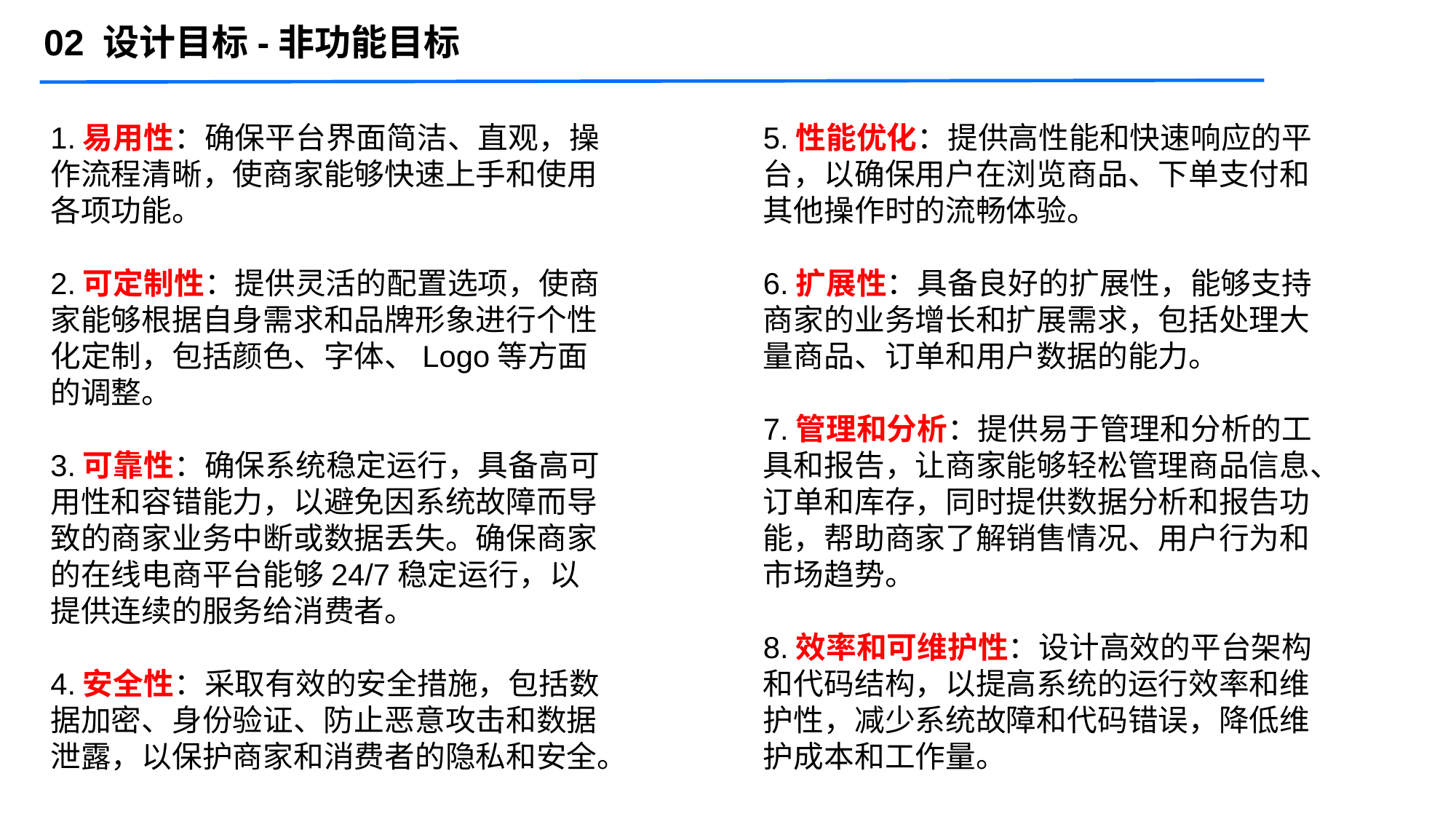

02 设计目标-非功能目标
1.易用性：确保平台界面简洁、直观，操作流程清晰，使商家能够快速上手和使用各项功能。

2.可定制性：提供灵活的配置选项，使商家能够根据自身需求和品牌形象进行个性化定制，包括颜色、字体、Logo等方面的调整。

3.可靠性：确保系统稳定运行，具备高可用性和容错能力，以避免因系统故障而导致的商家业务中断或数据丢失。确保商家的在线电商平台能够24/7稳定运行，以提供连续的服务给消费者。

4.安全性：采取有效的安全措施，包括数据加密、身份验证、防止恶意攻击和数据泄露，以保护商家和消费者的隐私和安全。
5.性能优化：提供高性能和快速响应的平台，以确保用户在浏览商品、下单支付和其他操作时的流畅体验。

6.扩展性：具备良好的扩展性，能够支持商家的业务增长和扩展需求，包括处理大量商品、订单和用户数据的能力。

7.管理和分析：提供易于管理和分析的工具和报告，让商家能够轻松管理商品信息、订单和库存，同时提供数据分析和报告功能，帮助商家了解销售情况、用户行为和市场趋势。

8.效率和可维护性：设计高效的平台架构和代码结构，以提高系统的运行效率和维护性，减少系统故障和代码错误，降低维护成本和工作量。